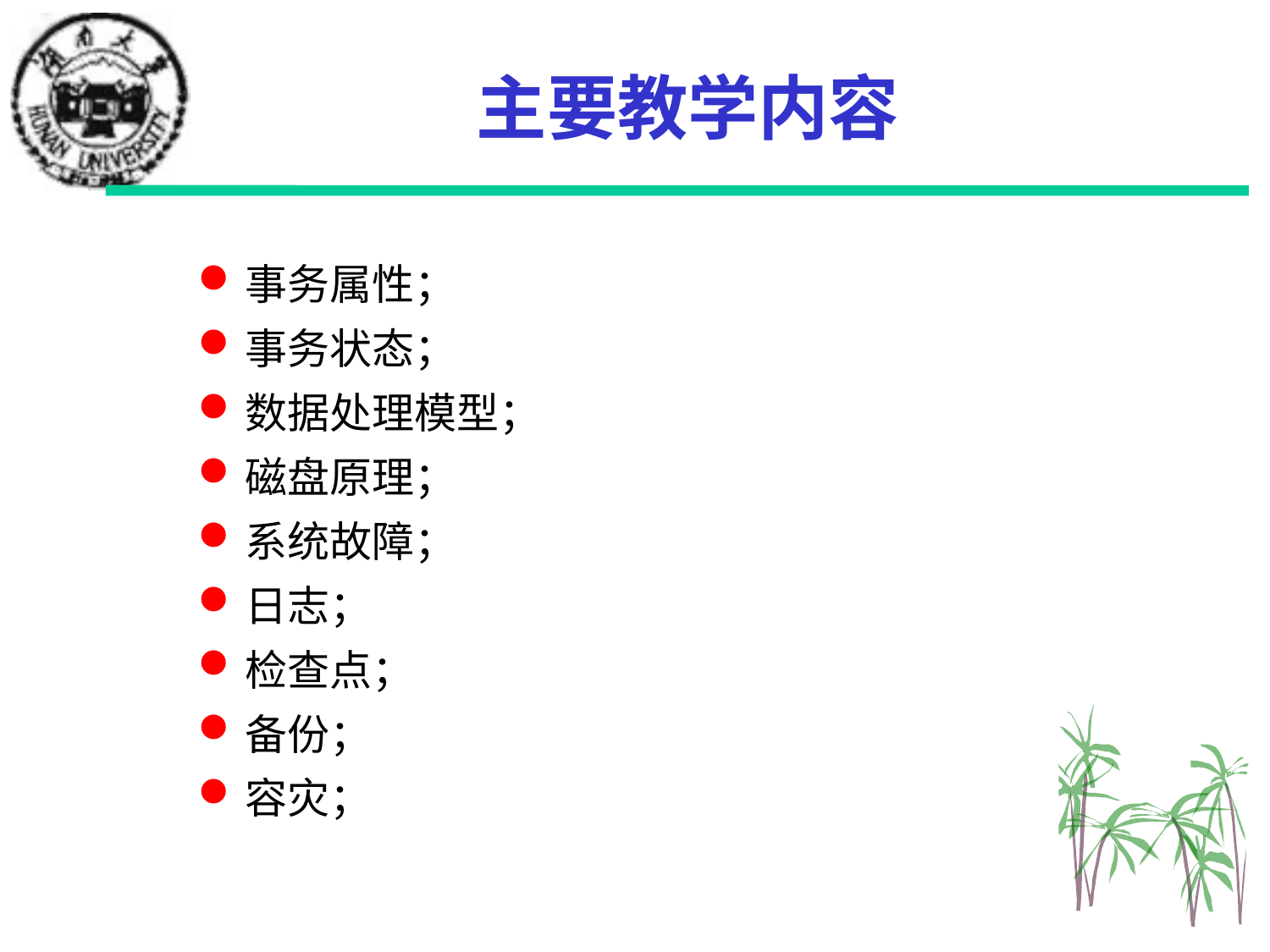

# 主要教学内容
事务属性；
事务状态；
数据处理模型；
磁盘原理；
系统故障；
日志；
检查点；
备份；
容灾；